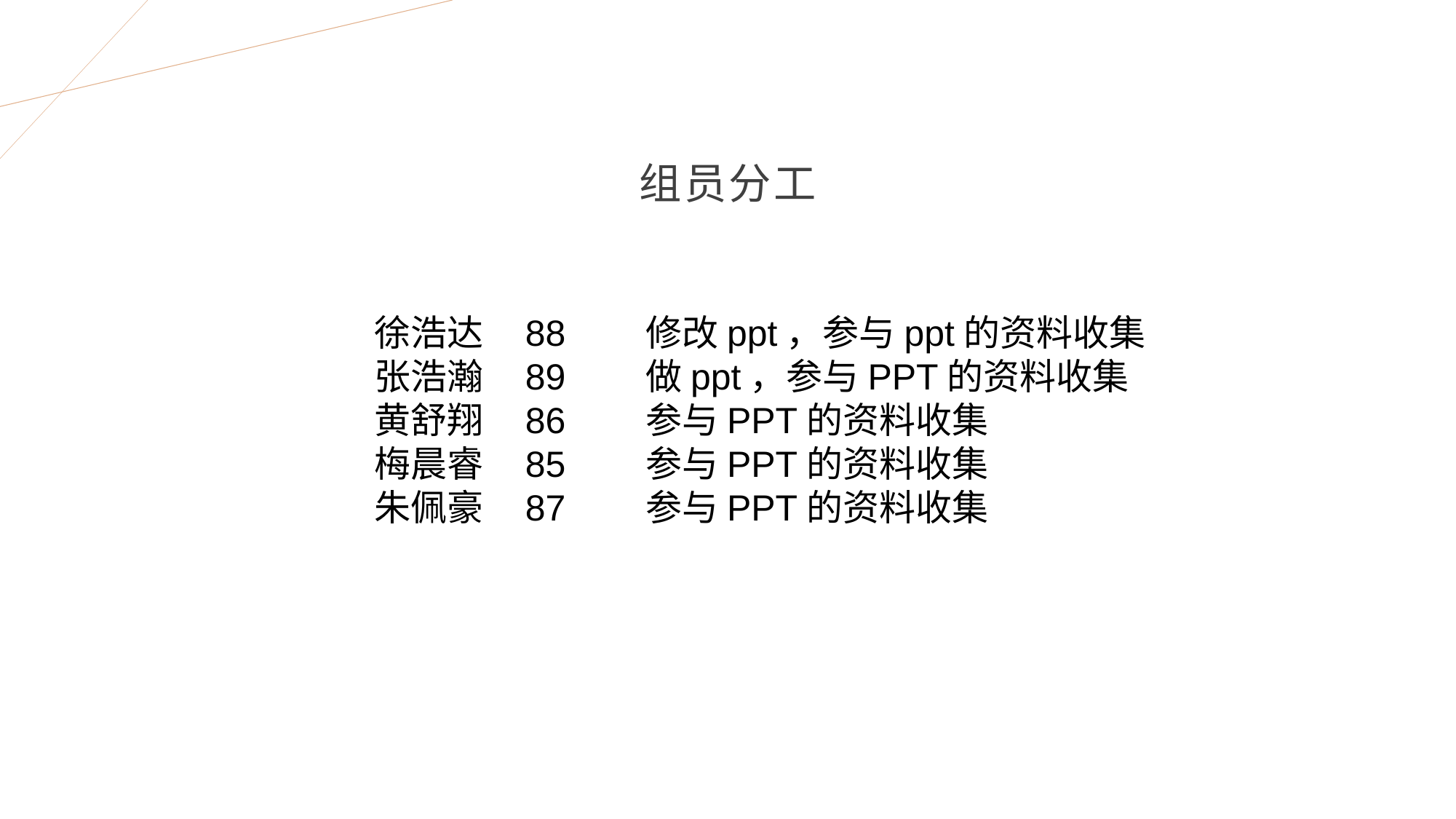

# 组员分工
徐浩达    88       修改ppt，参与ppt的资料收集
张浩瀚    89       做ppt，参与PPT的资料收集
黄舒翔    86       参与PPT的资料收集
梅晨睿    85       参与PPT的资料收集
朱佩豪    87       参与PPT的资料收集
46